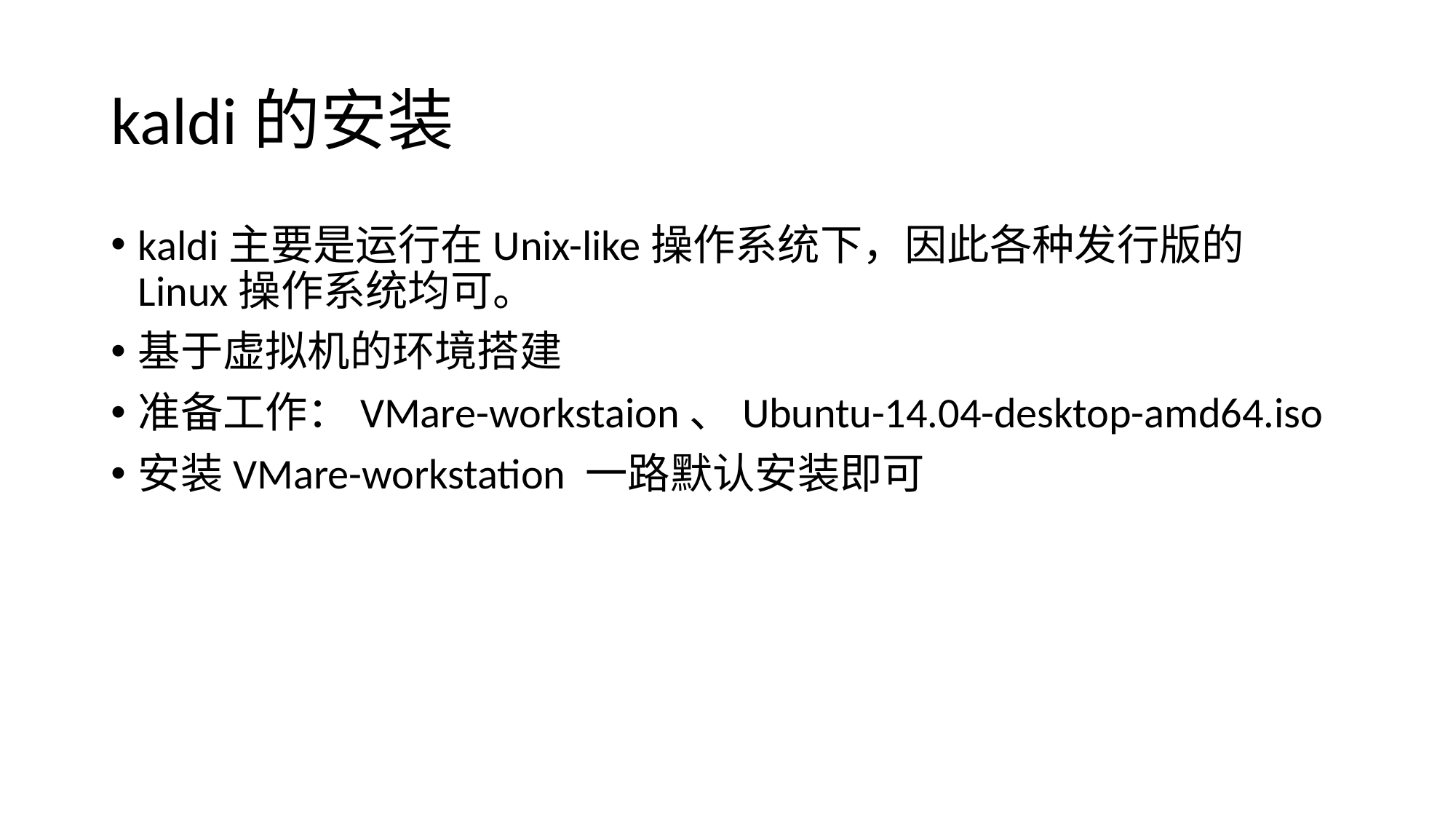

# kaldi的安装
kaldi主要是运行在Unix-like操作系统下，因此各种发行版的Linux操作系统均可。
基于虚拟机的环境搭建
准备工作：VMare-workstaion、Ubuntu-14.04-desktop-amd64.iso
安装VMare-workstation 一路默认安装即可